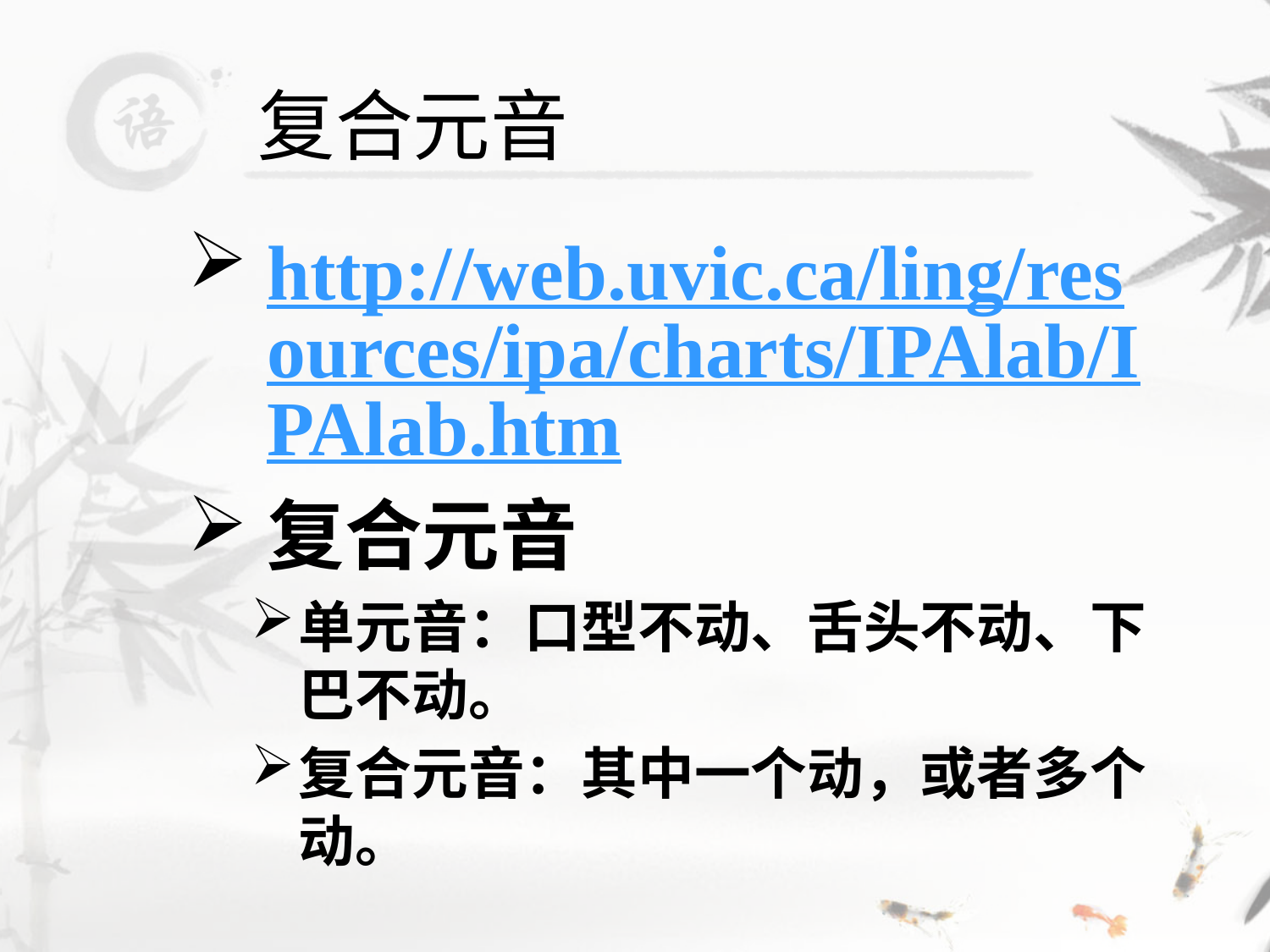

# 复合元音
http://web.uvic.ca/ling/resources/ipa/charts/IPAlab/IPAlab.htm
复合元音
单元音：口型不动、舌头不动、下巴不动。
复合元音：其中一个动，或者多个动。